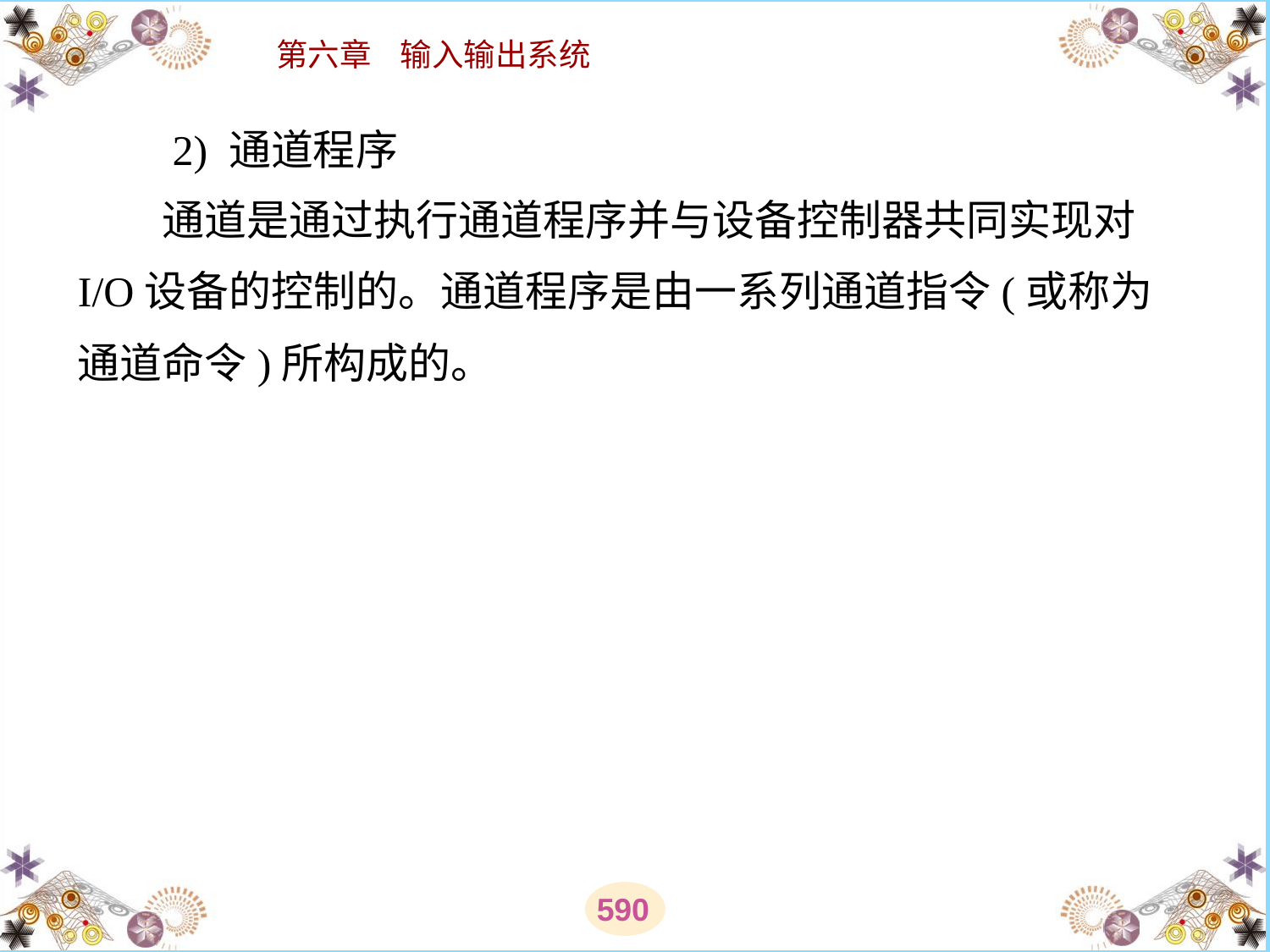

# 2) 通道程序 　　通道是通过执行通道程序并与设备控制器共同实现对I/O设备的控制的。通道程序是由一系列通道指令(或称为通道命令)所构成的。